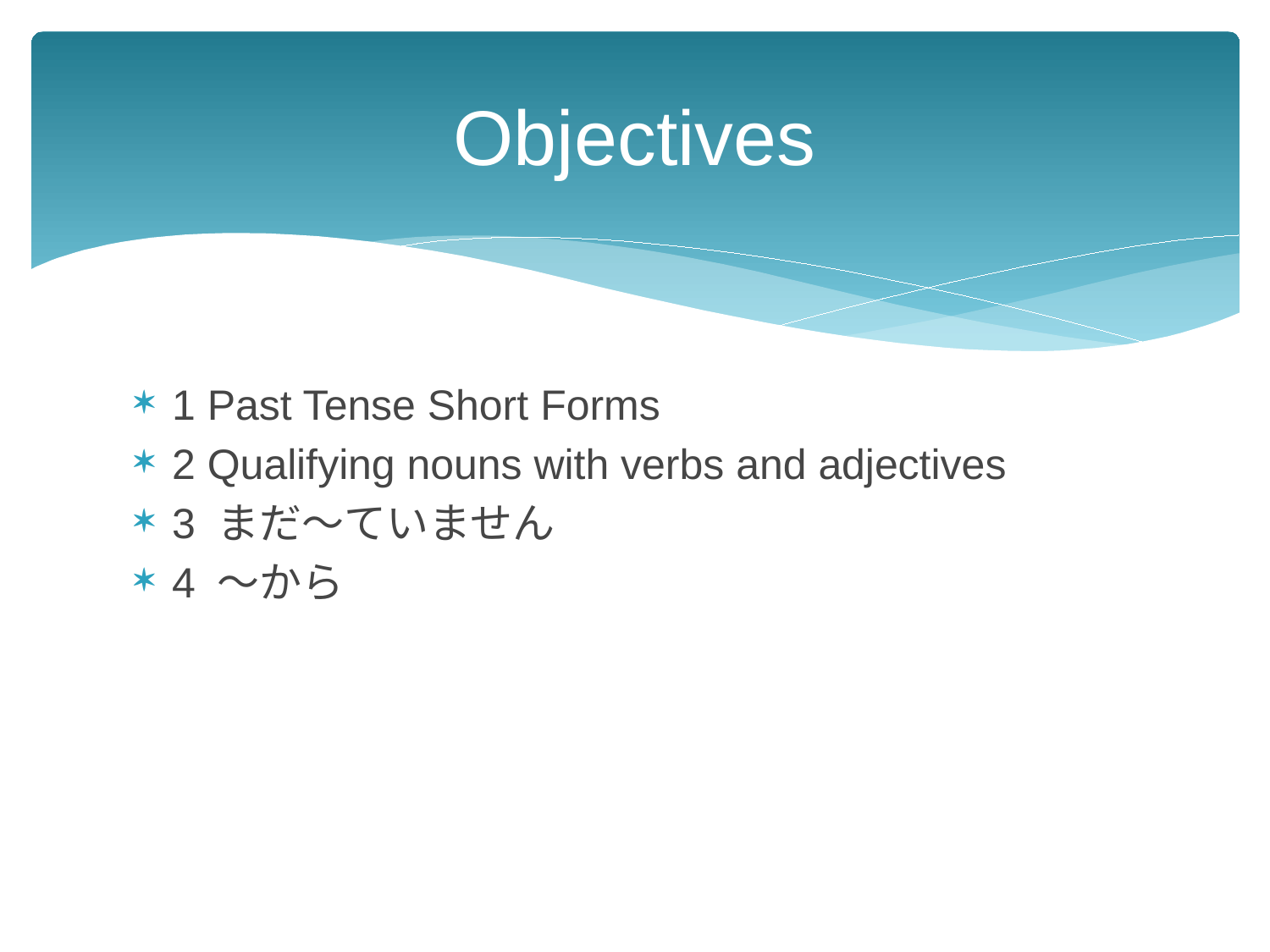

# Objectives
1 Past Tense Short Forms
2 Qualifying nouns with verbs and adjectives
3 まだ～ていません
4 ～から